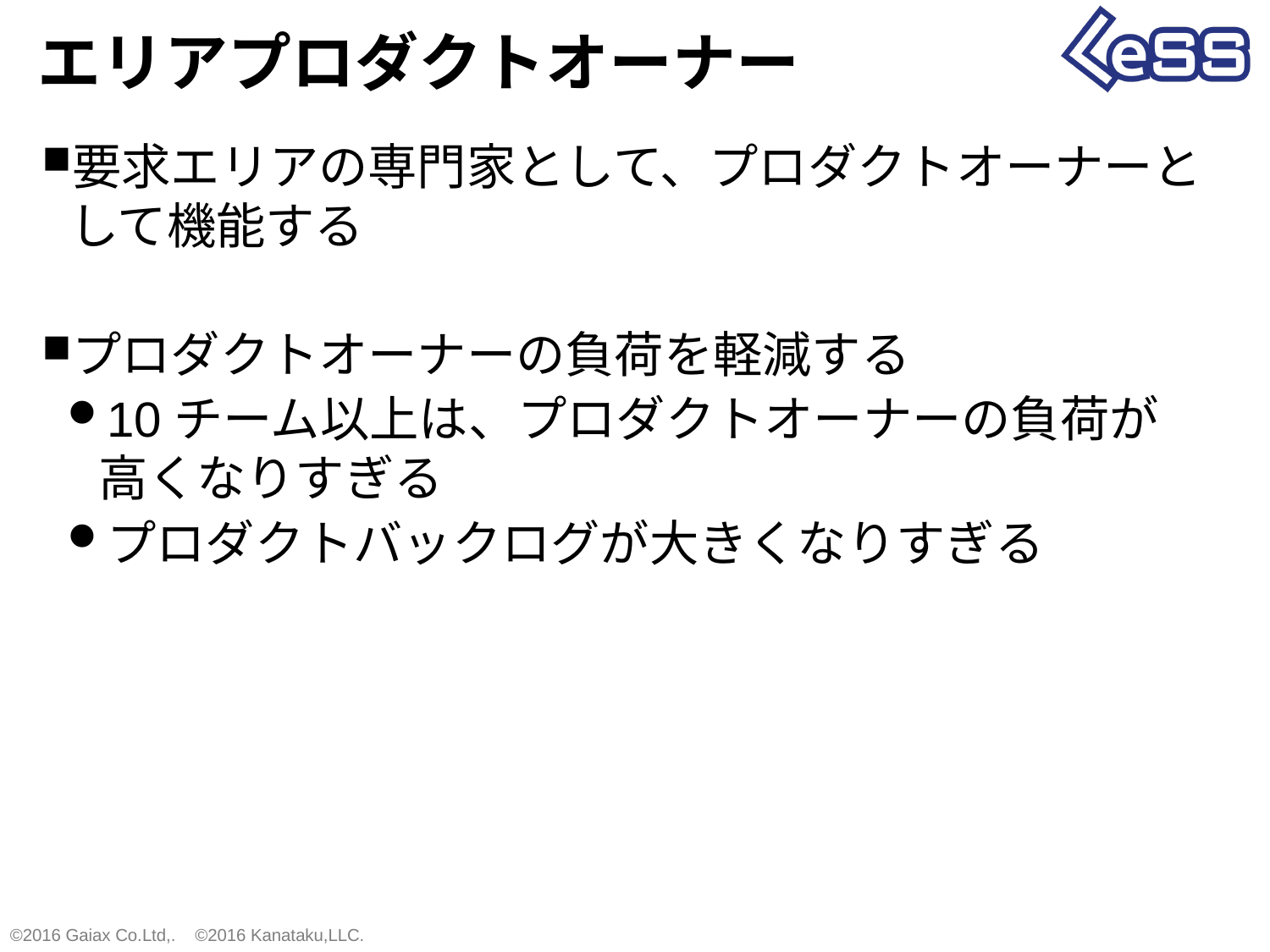

# エリアプロダクトオーナー
要求エリアの専門家として、プロダクトオーナーとして機能する

プロダクトオーナーの負荷を軽減する
10チーム以上は、プロダクトオーナーの負荷が
高くなりすぎる
プロダクトバックログが大きくなりすぎる